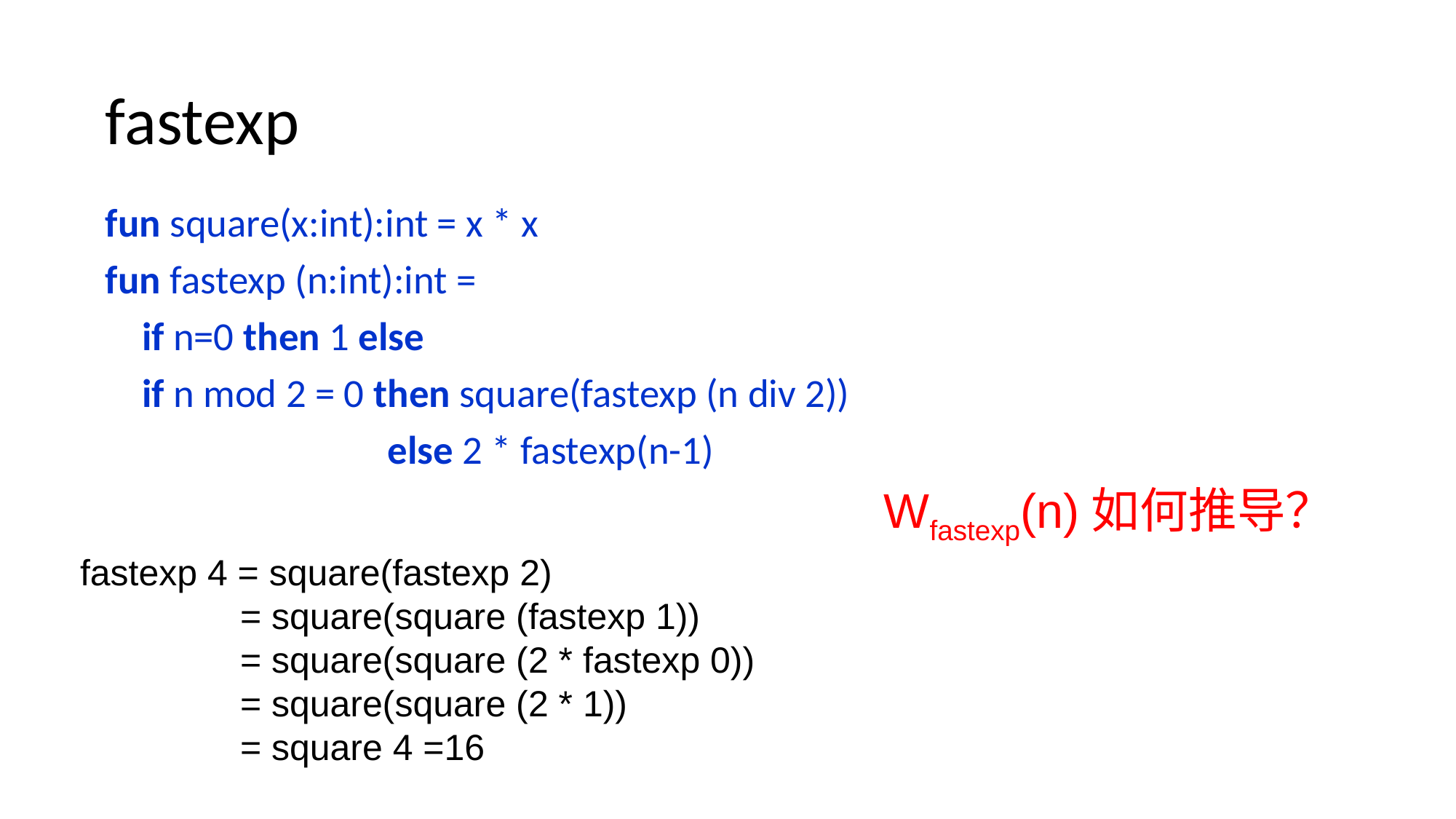

fastexp
fun square(x:int):int = x * x
fun fastexp (n:int):int =
    if n=0 then 1 else
    if n mod 2 = 0 then square(fastexp (n div 2))
		       else 2 * fastexp(n-1)
Wfastexp(n)如何推导？
fastexp 4 = square(fastexp 2)
	     = square(square (fastexp 1))
	     = square(square (2 * fastexp 0))
	     = square(square (2 * 1))
	     = square 4 =16